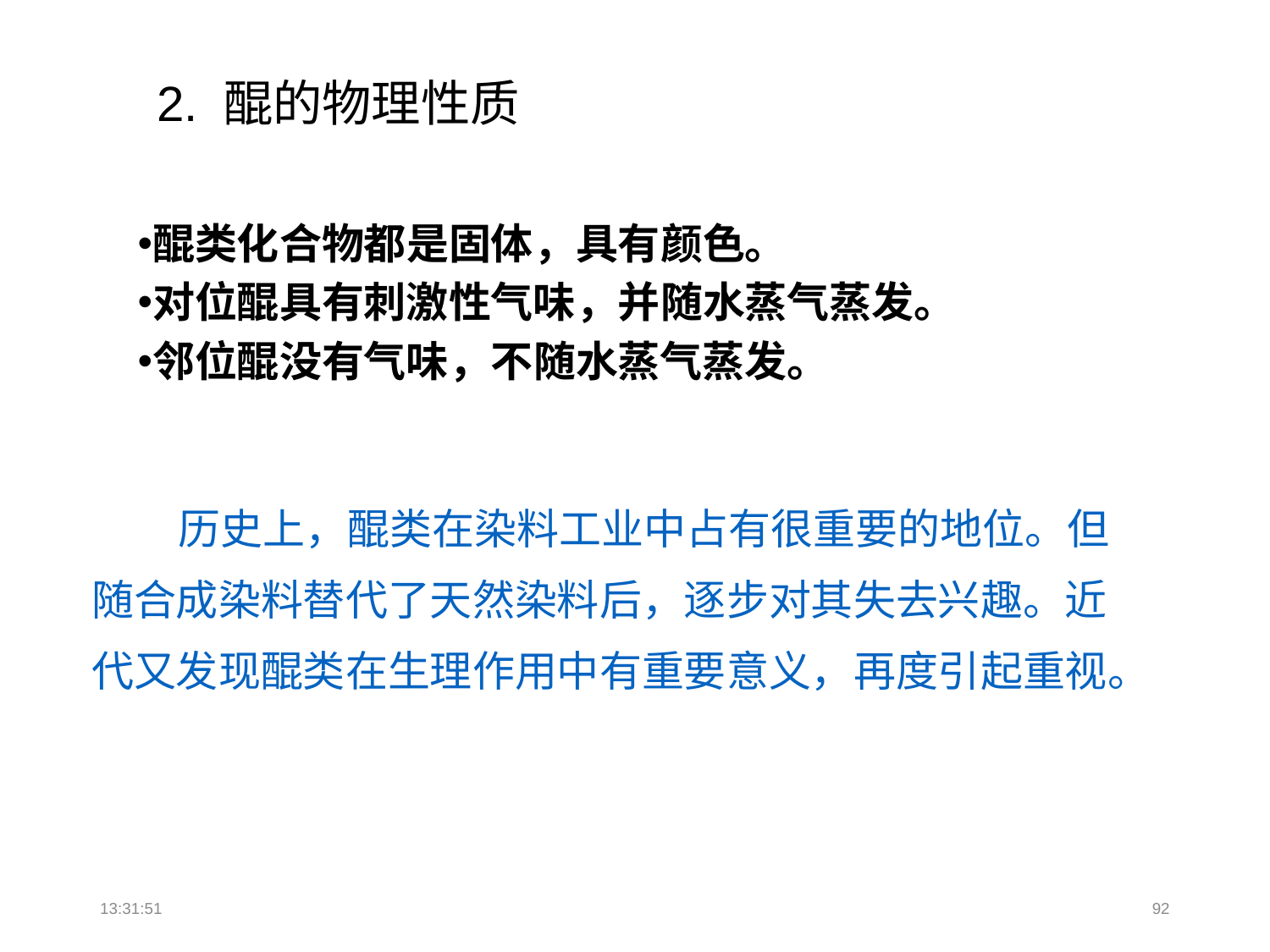

2. 醌的物理性质
醌类化合物都是固体，具有颜色。
对位醌具有刺激性气味，并随水蒸气蒸发。
邻位醌没有气味，不随水蒸气蒸发。
        历史上，醌类在染料工业中占有很重要的地位。但随合成染料替代了天然染料后，逐步对其失去兴趣。近代又发现醌类在生理作用中有重要意义，再度引起重视。
13:31:51
92